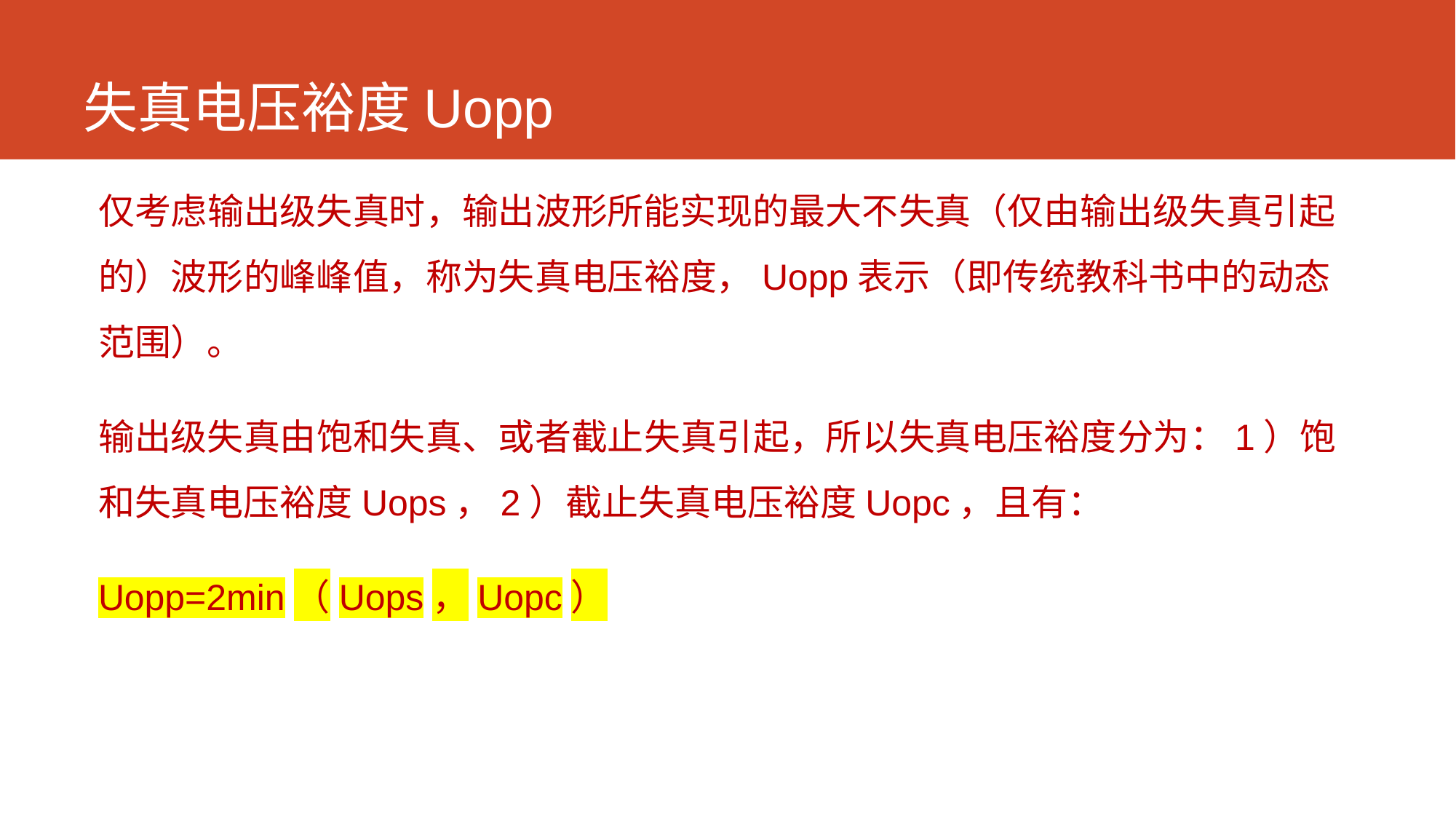

# 失真电压裕度Uopp
仅考虑输出级失真时，输出波形所能实现的最大不失真（仅由输出级失真引起的）波形的峰峰值，称为失真电压裕度，Uopp表示（即传统教科书中的动态范围）。
输出级失真由饱和失真、或者截止失真引起，所以失真电压裕度分为：1）饱和失真电压裕度Uops，2）截止失真电压裕度Uopc，且有：
Uopp=2min（Uops，Uopc）